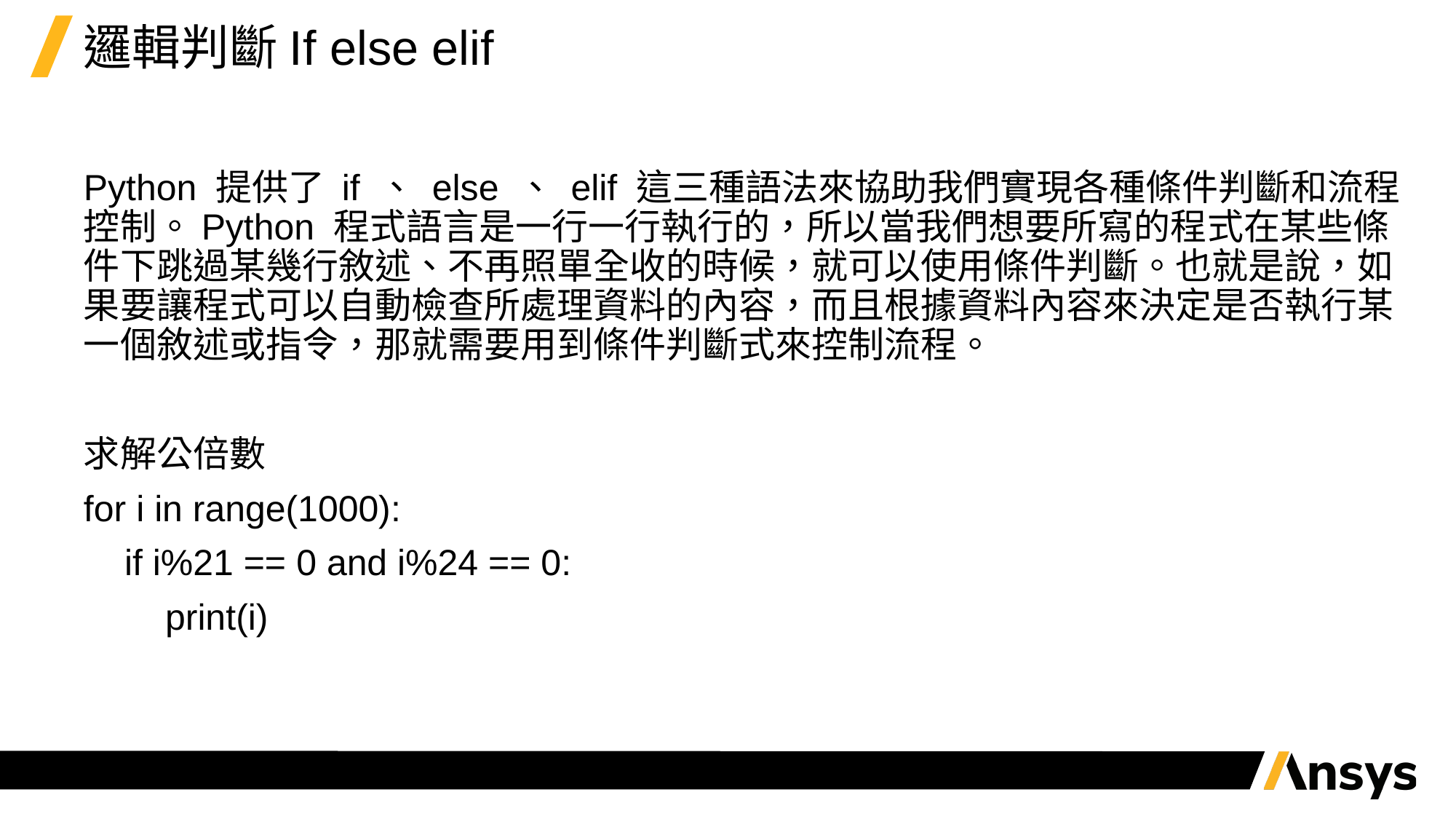

# 邏輯判斷If else elif
Python 提供了 if 、 else 、 elif 這三種語法來協助我們實現各種條件判斷和流程控制。Python 程式語言是一行一行執行的，所以當我們想要所寫的程式在某些條件下跳過某幾行敘述、不再照單全收的時候，就可以使用條件判斷。也就是說，如果要讓程式可以自動檢查所處理資料的內容，而且根據資料內容來決定是否執行某一個敘述或指令，那就需要用到條件判斷式來控制流程。

求解公倍數
for i in range(1000):
    if i%21 == 0 and i%24 == 0:
        print(i)